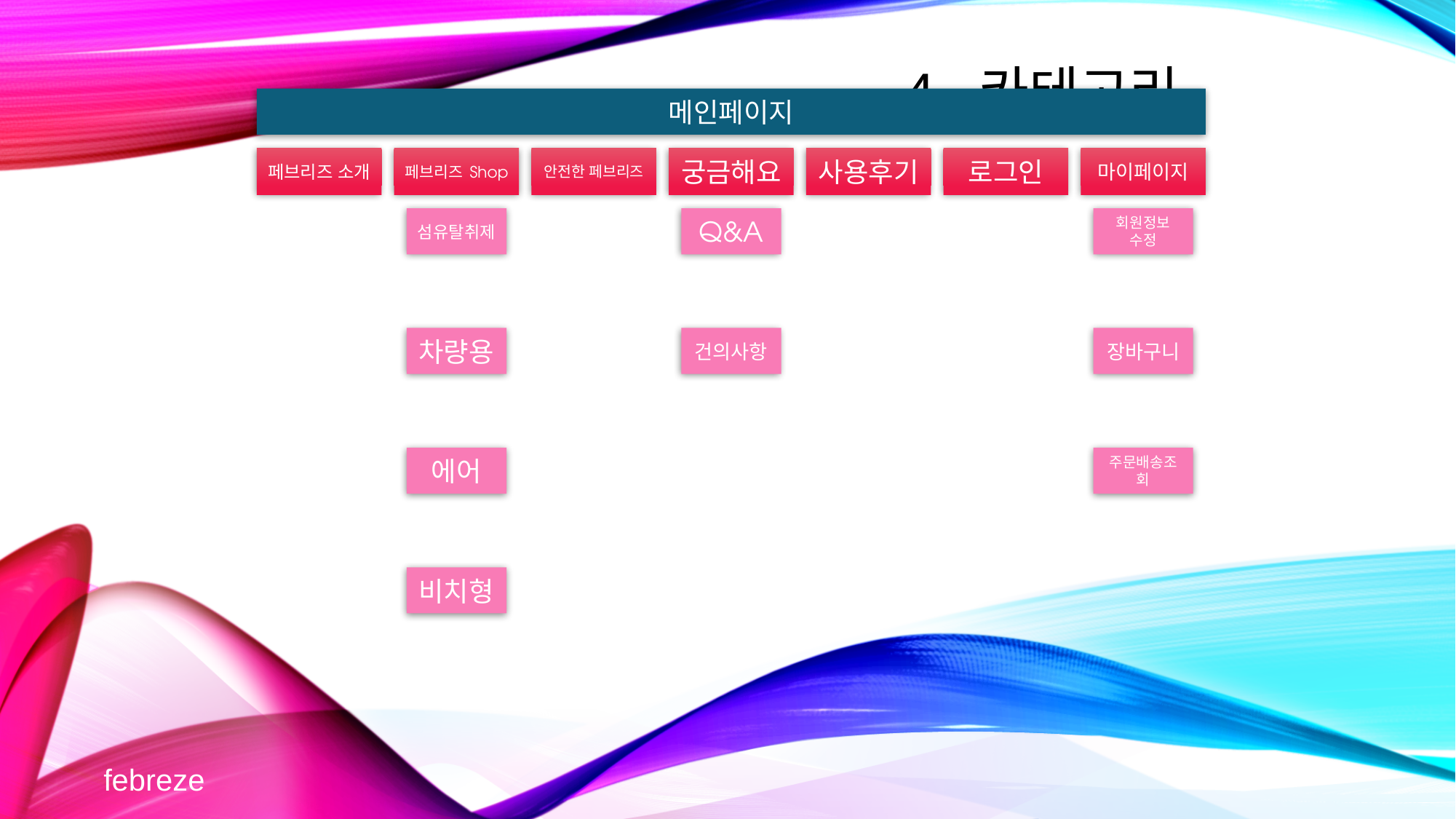

4. 카테고리
메인페이지
페브리즈 소개
페브리즈 Shop
안전한 페브리즈
궁금해요
사용후기
로그인
마이페이지
섬유탈취제
차량용
에어
비치형
Q&A
건의사항
회원정보 수정
장바구니
주문배송조회
febreze